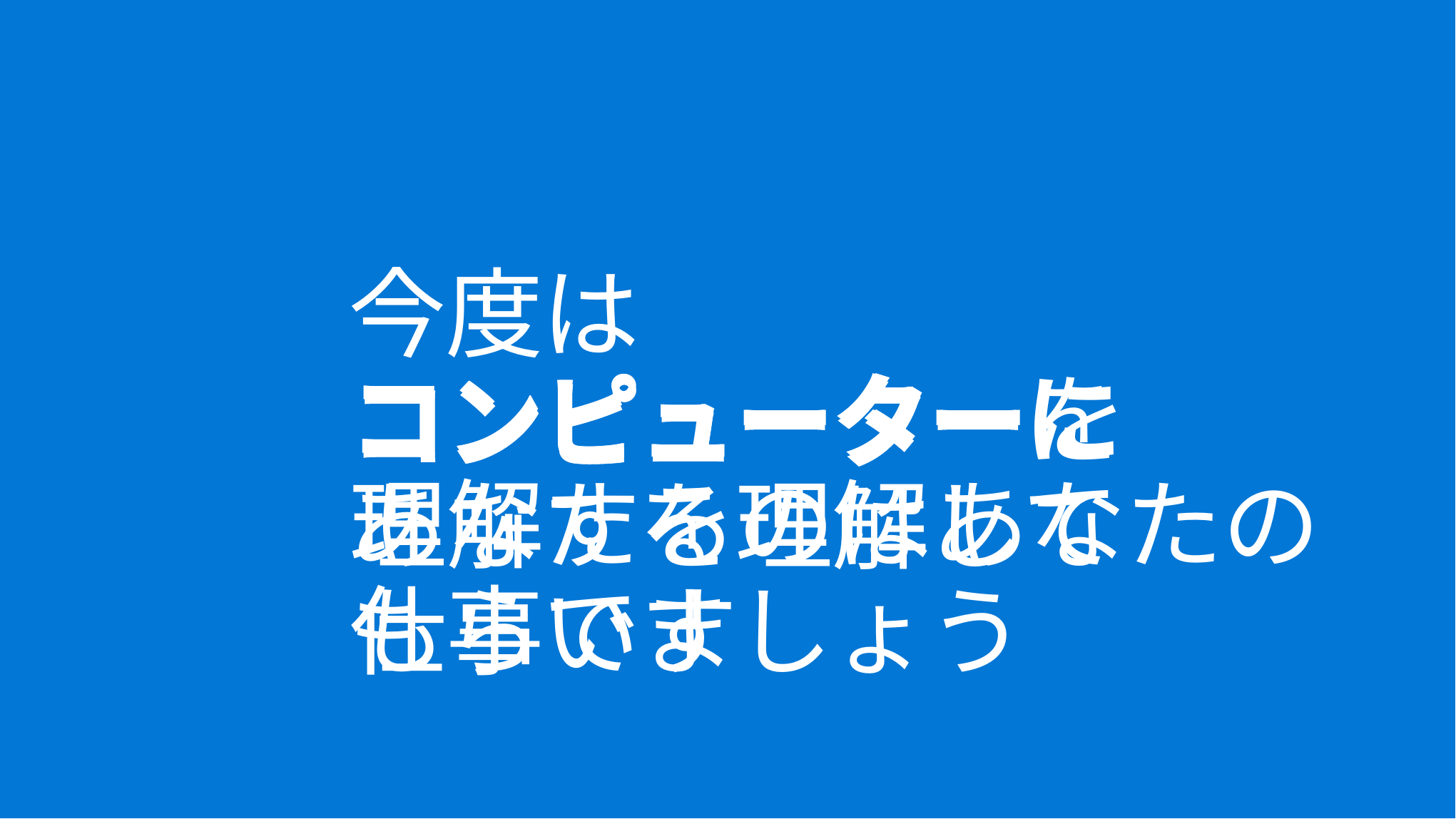

今度は
コンピューターに
あなたを理解して
もらいましょう
コンピューター
コンピューターを
理解するのはあなたの
仕事です